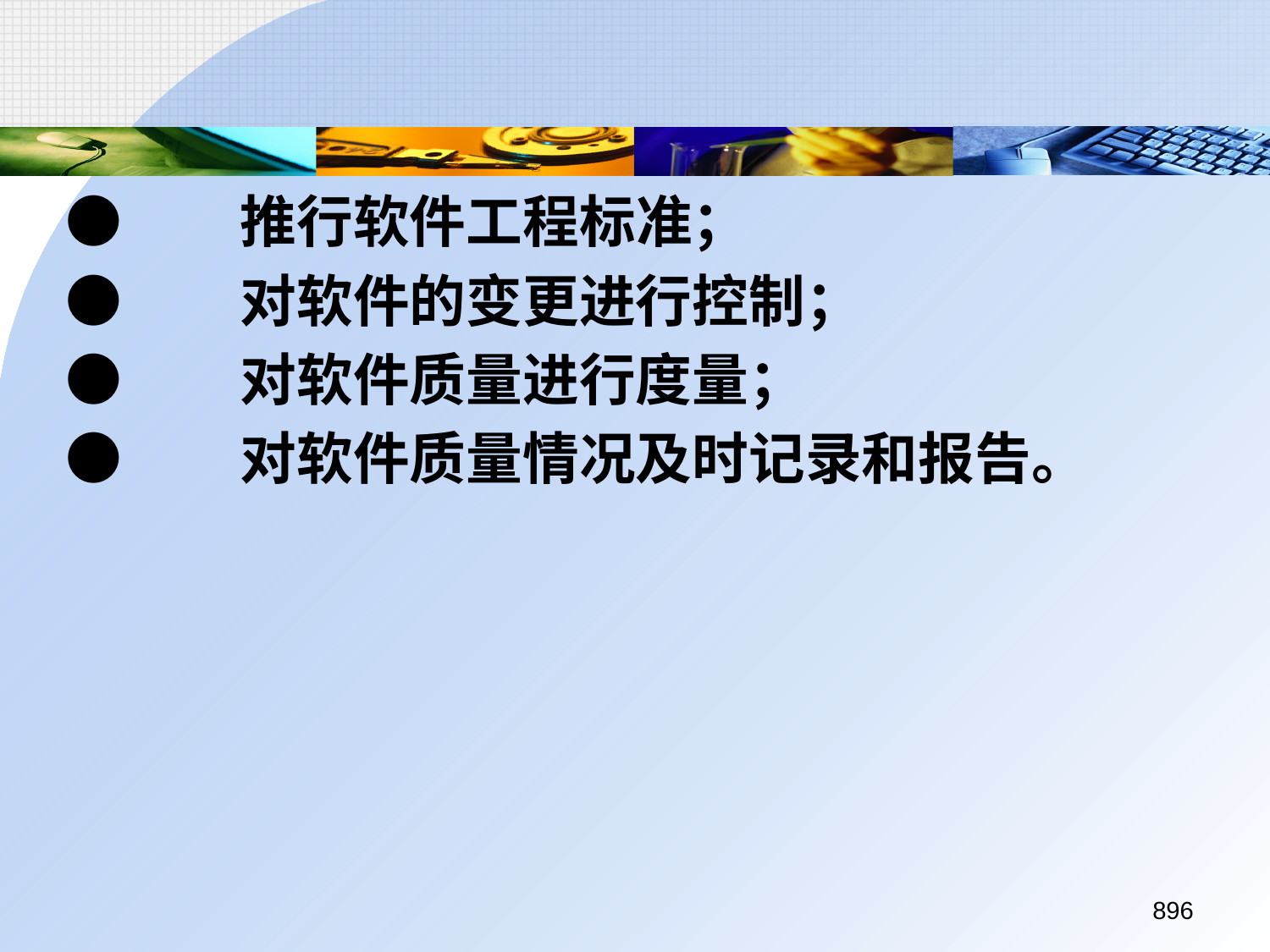

●	推行软件工程标准；
●	对软件的变更进行控制；
●	对软件质量进行度量；
●	对软件质量情况及时记录和报告。

896